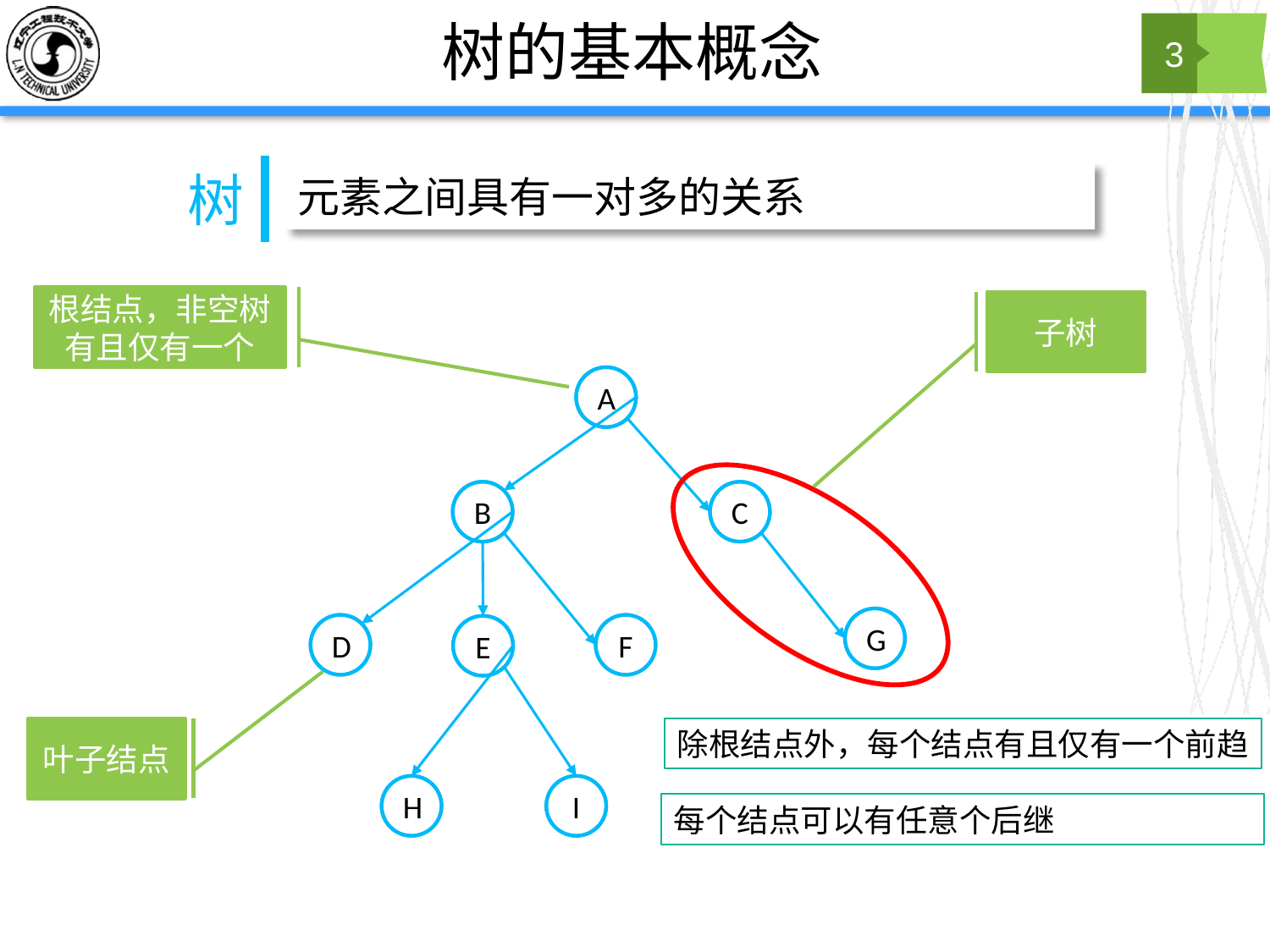

# 树的基本概念
3

树
元素之间具有一对多的关系
根结点，非空树有且仅有一个
子树
A

B
C
G
D
F
E
除根结点外，每个结点有且仅有一个前趋
叶子结点
H
I
每个结点可以有任意个后继